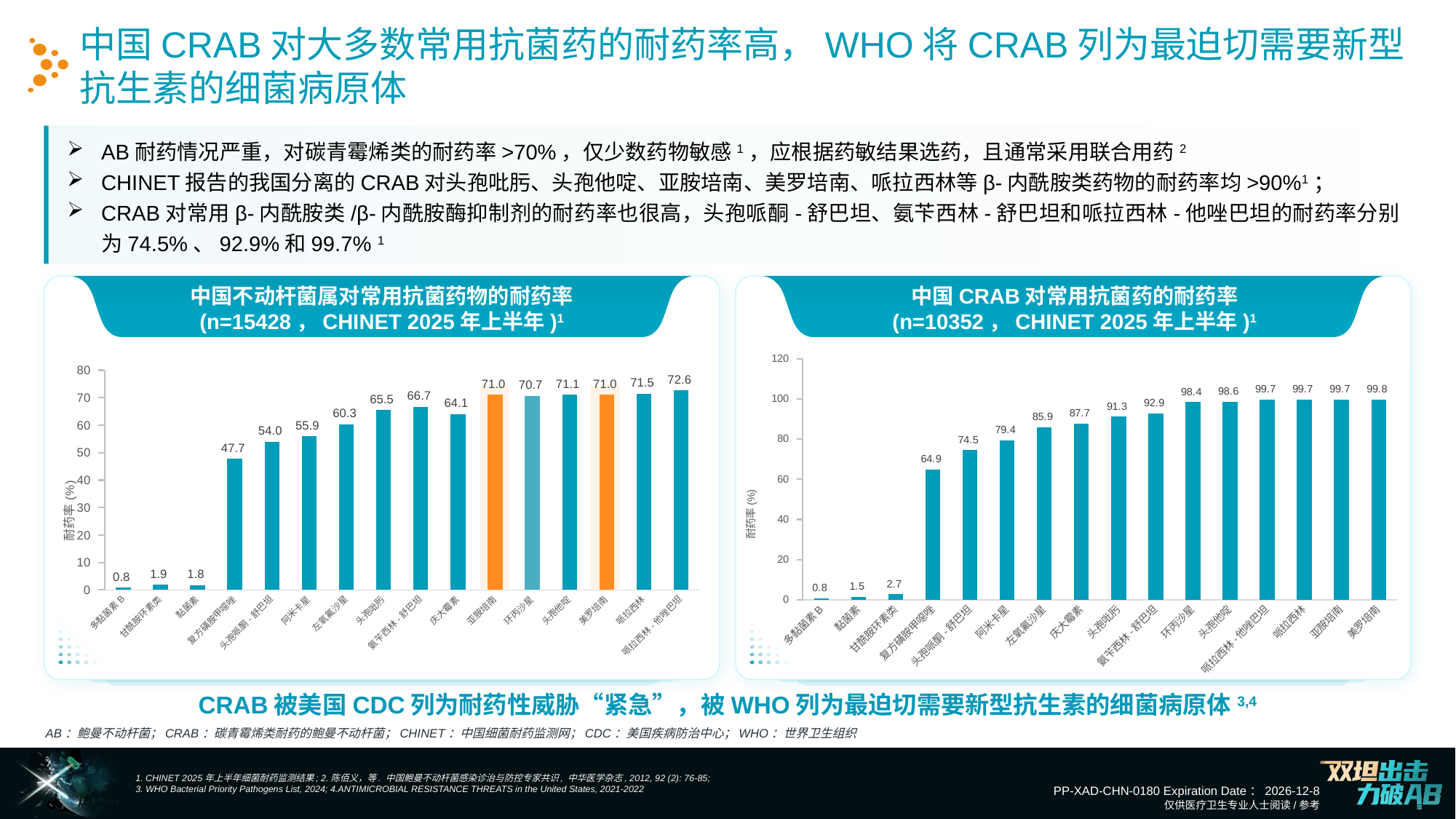

中国CRAB对大多数常用抗菌药的耐药率高，WHO将CRAB列为最迫切需要新型抗生素的细菌病原体

AB耐药情况严重，对碳青霉烯类的耐药率>70%，仅少数药物敏感1，应根据药敏结果选药，且通常采用联合用药2
CHINET报告的我国分离的CRAB对头孢吡肟、头孢他啶、亚胺培南、美罗培南、哌拉西林等β-内酰胺类药物的耐药率均>90%1；
CRAB对常用β-内酰胺类/β-内酰胺酶抑制剂的耐药率也很高，头孢哌酮-舒巴坦、氨苄西林-舒巴坦和哌拉西林-他唑巴坦的耐药率分别为74.5%、92.9%和99.7% 1

中国CRAB对常用抗菌药的耐药率
(n=10352，CHINET 2025年上半年)1
中国不动杆菌属对常用抗菌药物的耐药率
(n=15428，CHINET 2025年上半年)1

### Chart

| Category | 耐药率 |
|---|---|
| 多黏菌素B | 0.8 |
| 黏菌素 | 1.5 |
| 甘酰胺环素类 | 2.7 |
| 复方磺胺甲噁唑 | 64.9 |
| 头孢哌酮-舒巴坦 | 74.5 |
| 阿米卡星 | 79.4 |
| 左氧氟沙星 | 85.9 |
| 庆大霉素 | 87.7 |
| 头孢吡肟 | 91.3 |
| 氨苄西林-舒巴坦 | 92.9 |
| 环丙沙星 | 98.4 |
| 头孢他啶 | 98.6 |
| 哌拉西林-他唑巴坦 | 99.7 |
| 哌拉西林 | 99.7 |
| 亚胺培南 | 99.7 |
| 美罗培南 | 99.8 |

### Chart

| Category | %R(耐药率) |
|---|---|
| 多黏菌素B | 0.8 |
| 甘酰胺环素类 | 1.9 |
| 黏菌素 | 1.8 |
| 复方磺胺甲噁唑 | 47.7 |
| 头孢哌酮-舒巴坦 | 54.0 |
| 阿米卡星 | 55.9 |
| 左氧氟沙星 | 60.3 |
| 头孢吡肟 | 65.5 |
| 氨苄西林-舒巴坦 | 66.7 |
| 庆大霉素 | 64.1 |
| 亚胺培南 | 71.0 |
| 环丙沙星 | 70.7 |
| 头孢他啶 | 71.1 |
| 美罗培南 | 71.0 |
| 哌拉西林 | 71.5 |
| 哌拉西林-他唑巴坦 | 72.6 |

CRAB被美国CDC列为耐药性威胁“紧急”，被WHO列为最迫切需要新型抗生素的细菌病原体3,4
AB：鲍曼不动杆菌；CRAB：碳青霉烯类耐药的鲍曼不动杆菌；CHINET：中国细菌耐药监测网；CDC：美国疾病防治中心；WHO：世界卫生组织
1. CHINET 2025年上半年细菌耐药监测结果; 2.陈佰义，等. 中国鲍曼不动杆菌感染诊治与防控专家共识, 中华医学杂志, 2012, 92 (2): 76-85;
3. WHO Bacterial Priority Pathogens List, 2024; 4.ANTIMICROBIAL RESISTANCE THREATS in the United States, 2021-2022